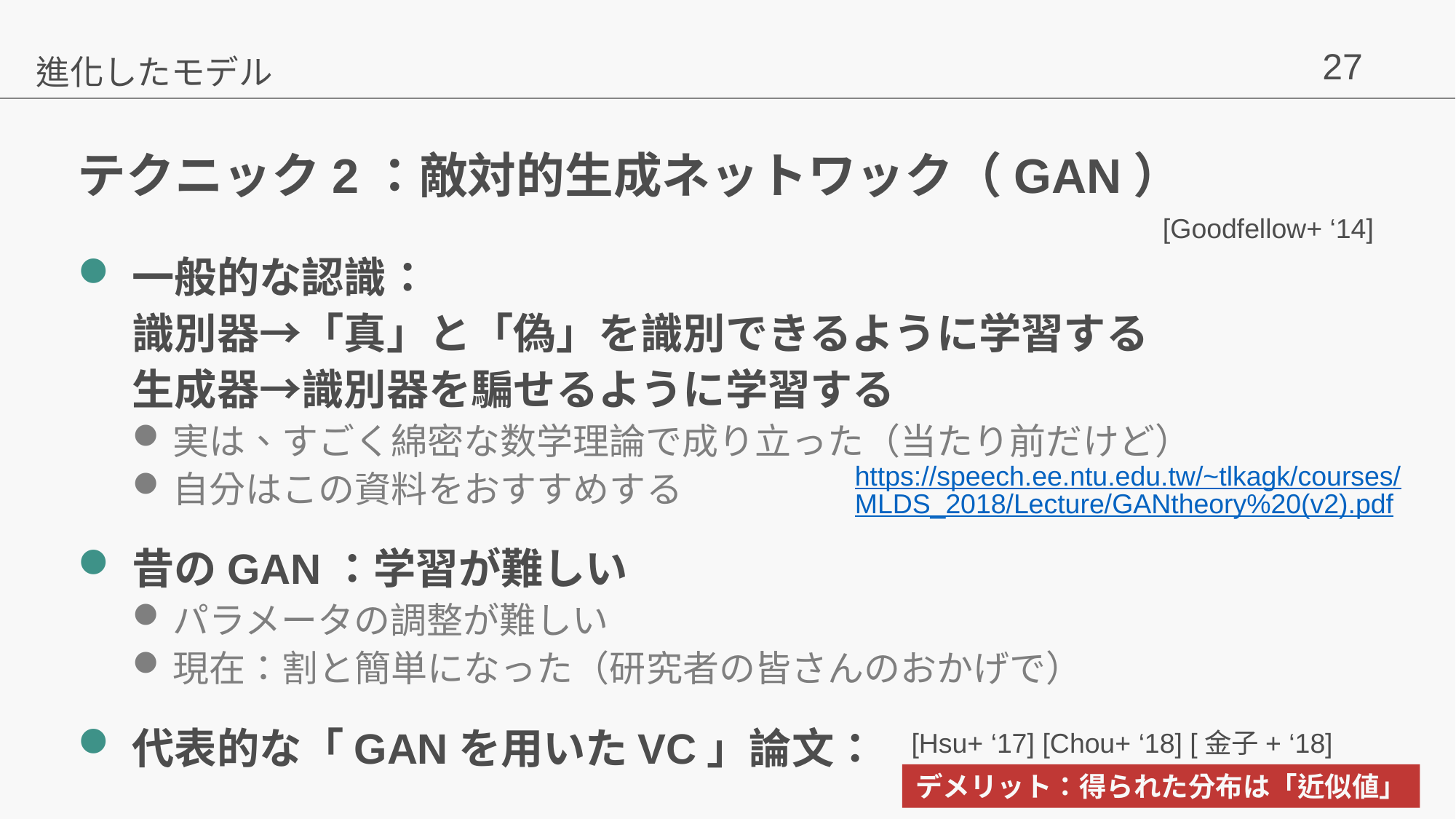

進化したモデル
# テクニック2：敵対的生成ネットワック（GAN）
[Goodfellow+ ‘14]
一般的な認識：
識別器→「真」と「偽」を識別できるように学習する
生成器→識別器を騙せるように学習する
実は、すごく綿密な数学理論で成り立った（当たり前だけど）
自分はこの資料をおすすめする
昔のGAN：学習が難しい
パラメータの調整が難しい
現在：割と簡単になった（研究者の皆さんのおかげで）
代表的な「GANを用いたVC」論文：
https://speech.ee.ntu.edu.tw/~tlkagk/courses/MLDS_2018/Lecture/GANtheory%20(v2).pdf
[Hsu+ ‘17] [Chou+ ‘18] [金子+ ‘18]
デメリット：得られた分布は「近似値」